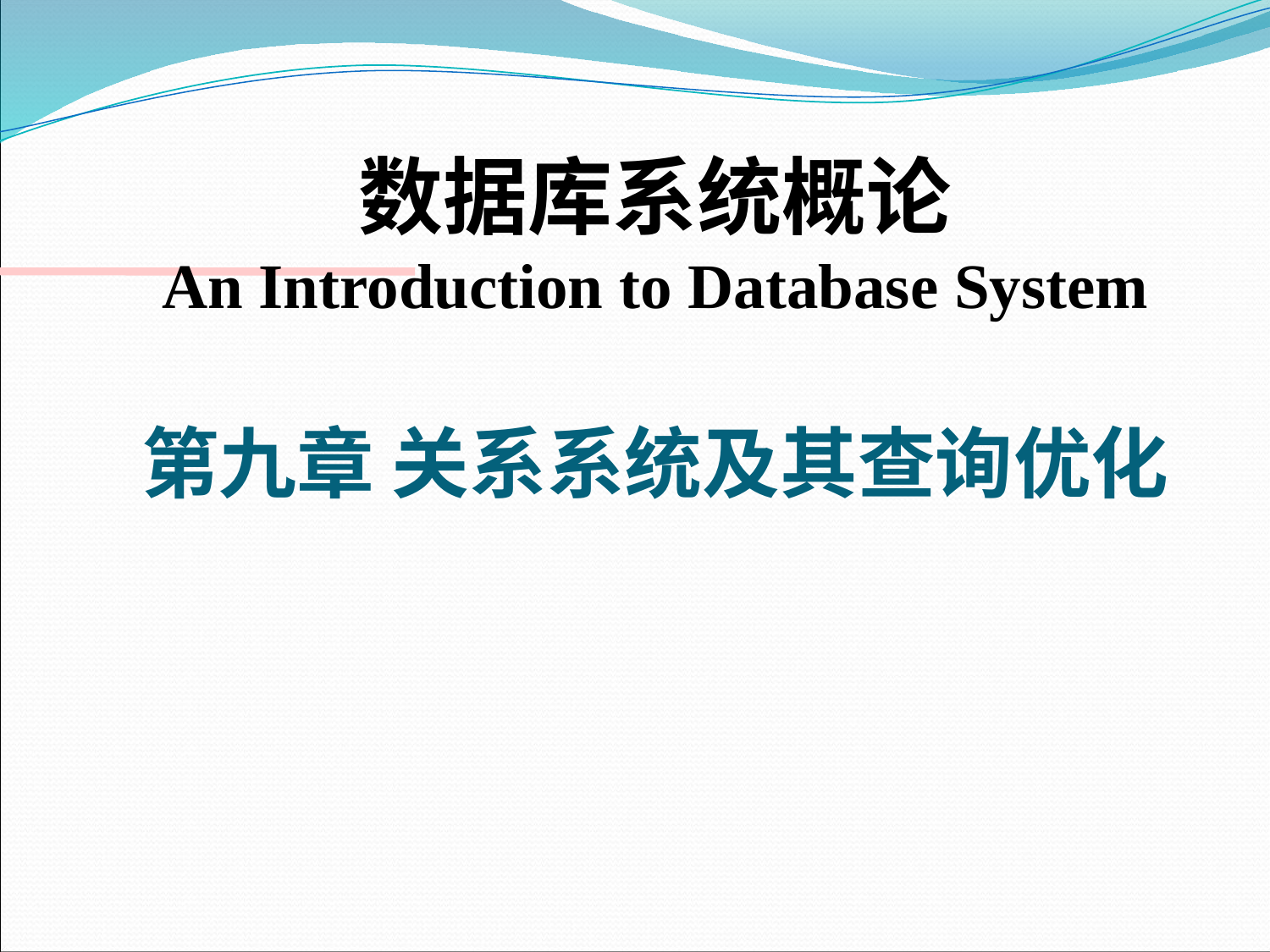

数据库系统概论
An Introduction to Database System

第九章 关系系统及其查询优化

829